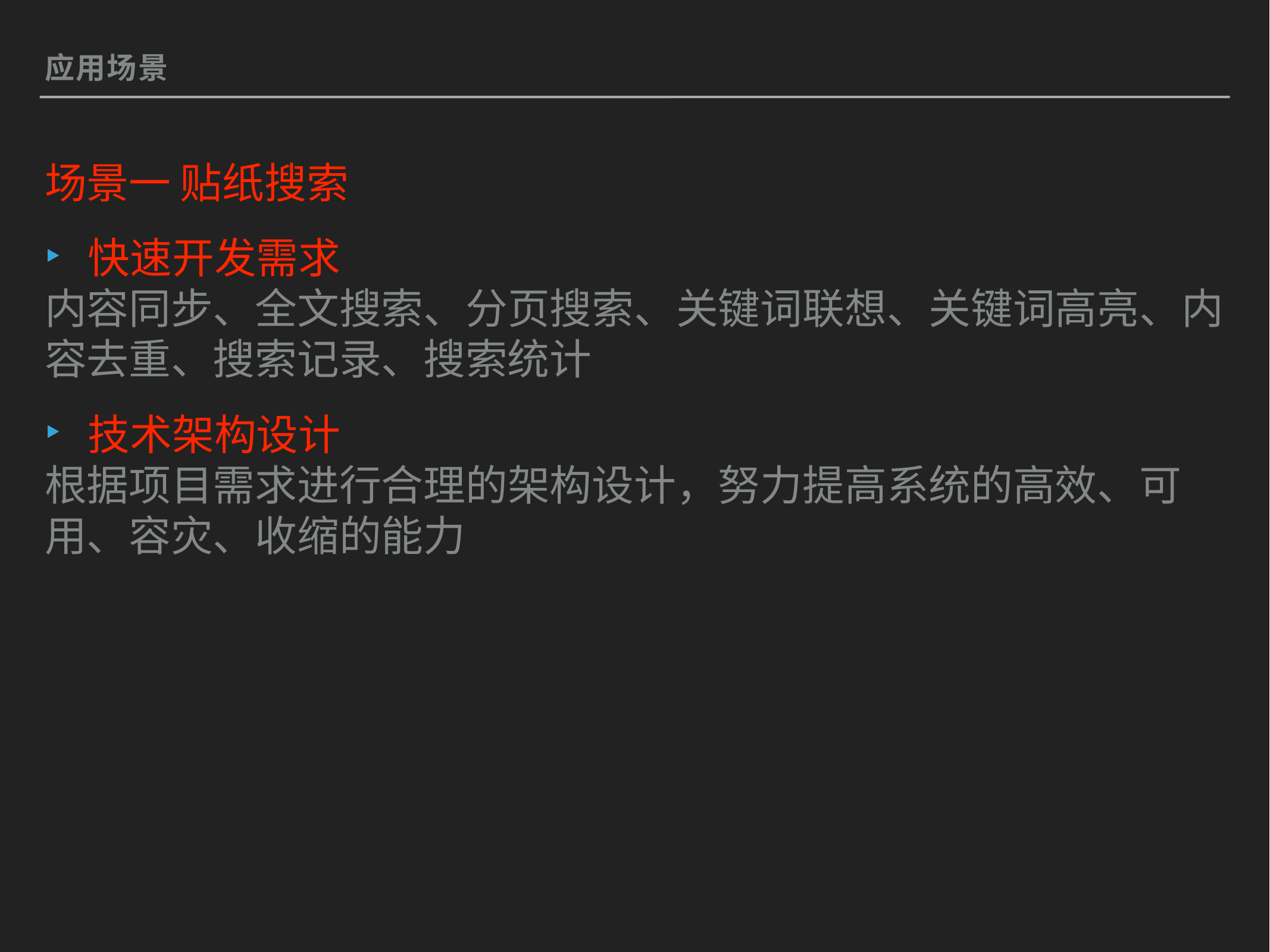

应用场景
场景一 贴纸搜索
快速开发需求
内容同步、全文搜索、分页搜索、关键词联想、关键词高亮、内容去重、搜索记录、搜索统计
技术架构设计
根据项目需求进行合理的架构设计，努力提高系统的高效、可用、容灾、收缩的能力